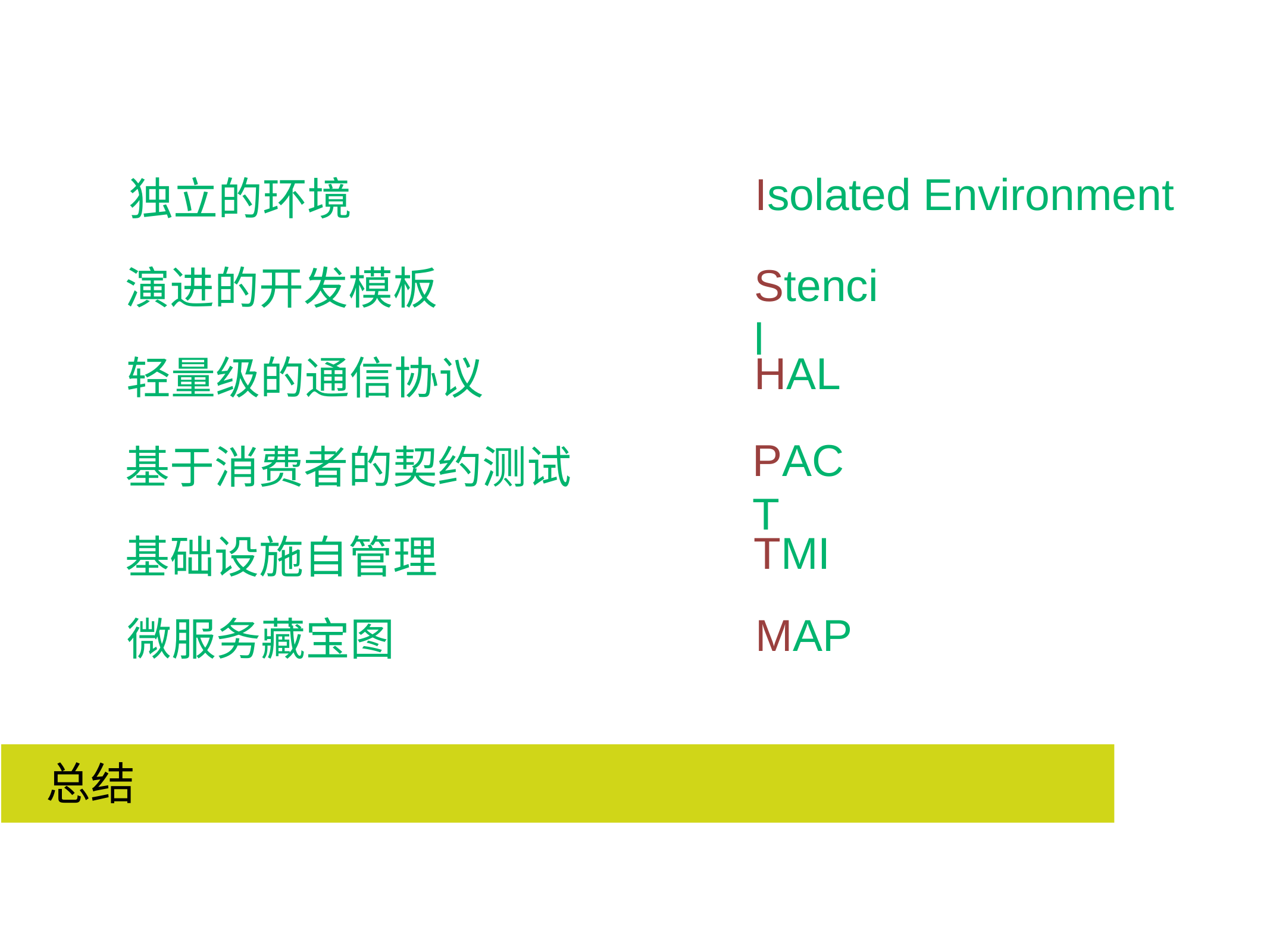

Isolated Environment
独立的环境
Stencil
演进的开发模板
HAL
轻量级的通信协议
PACT
基于消费者的契约测试
TMI
基础设施自管理
MAP
微服务藏宝图

总结
78